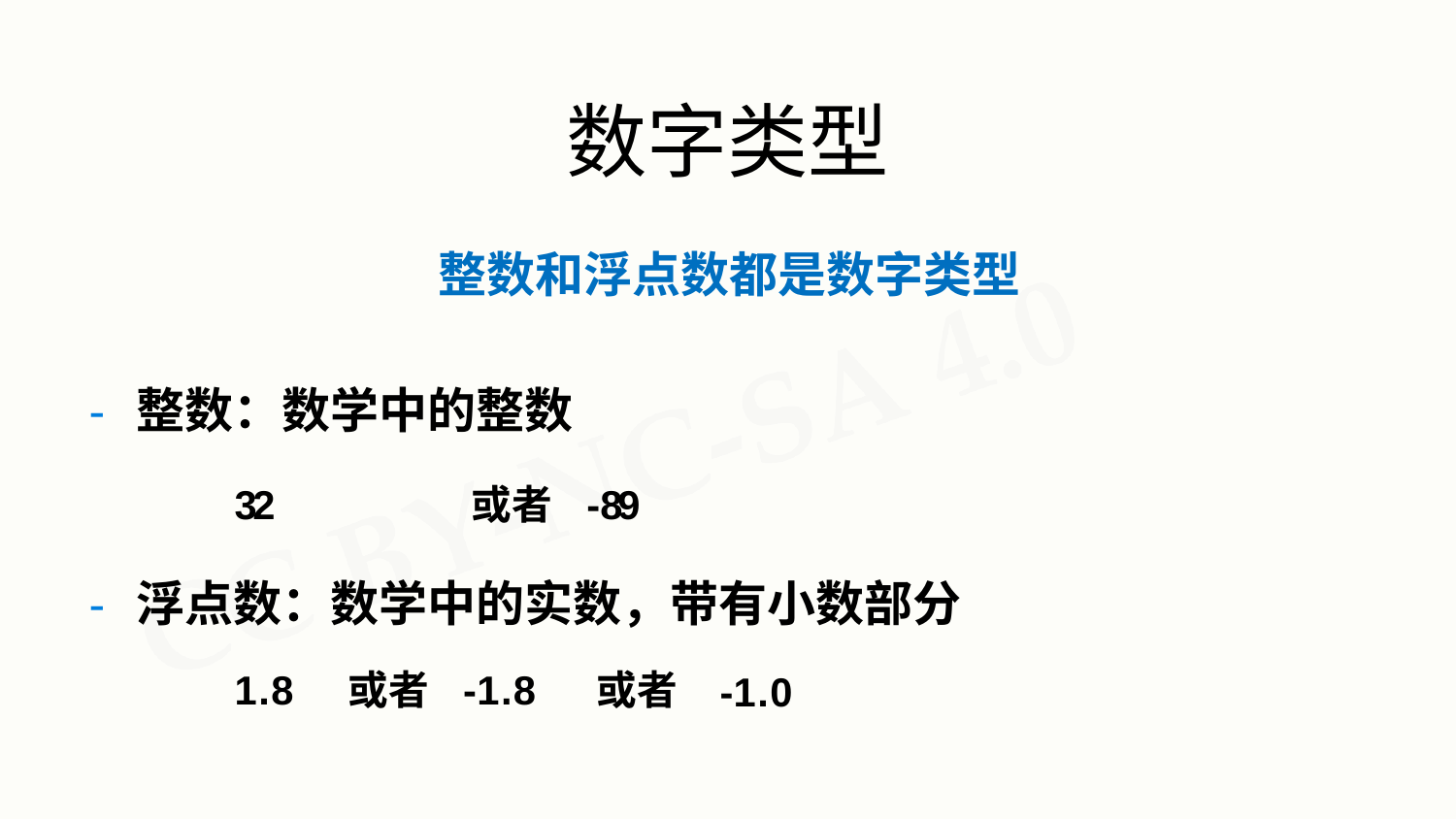

# 数字类型
整数和浮点数都是数字类型

- 整数：数学中的整数
32	或者	-89

- 浮点数：数学中的实数，带有小数部分

1.8	或者	-1.8	或者
-1.0